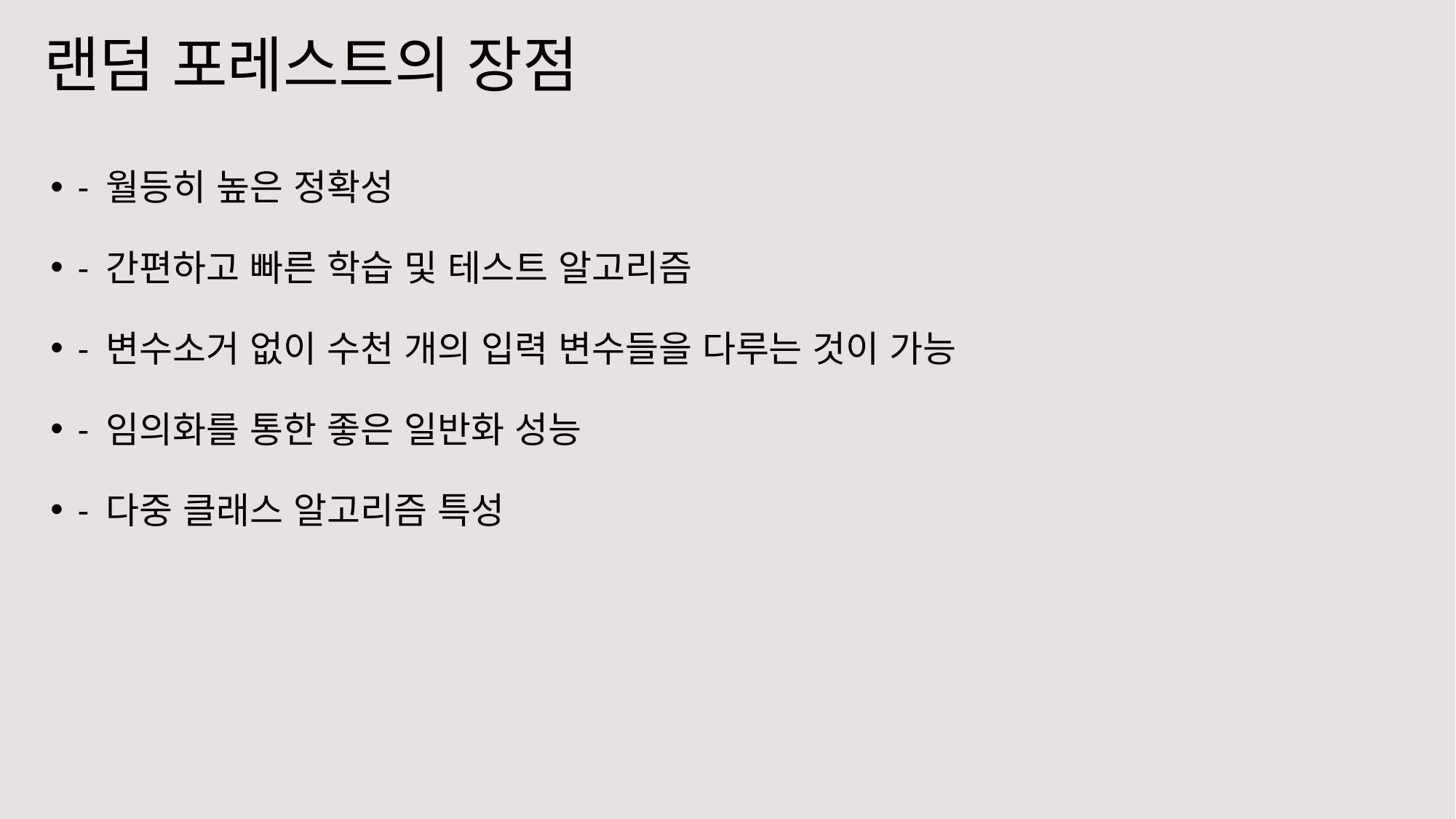

# 랜덤 포레스트의 장점
- 월등히 높은 정확성
- 간편하고 빠른 학습 및 테스트 알고리즘
- 변수소거 없이 수천 개의 입력 변수들을 다루는 것이 가능
- 임의화를 통한 좋은 일반화 성능
- 다중 클래스 알고리즘 특성